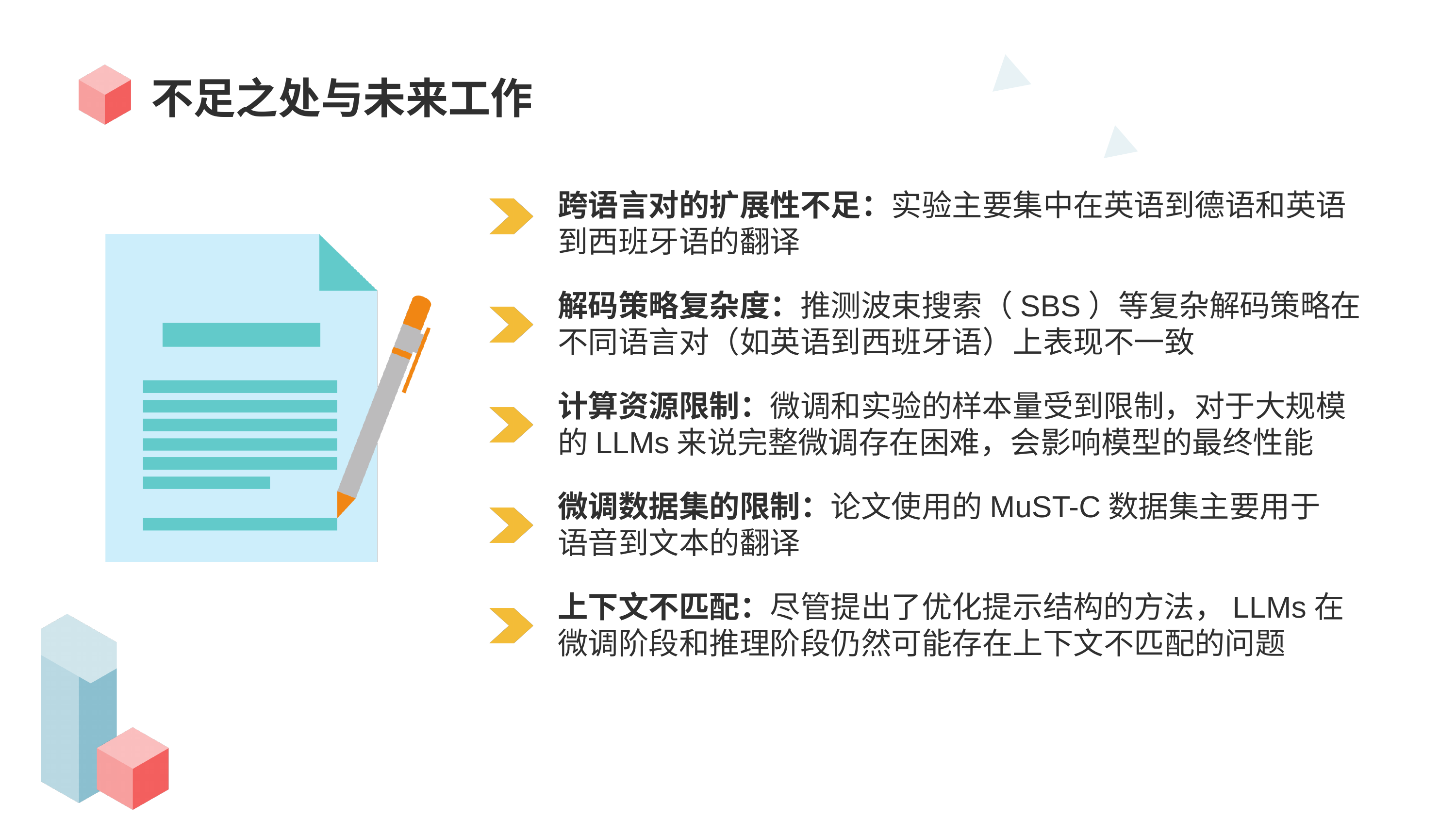

不足之处与未来工作

跨语言对的扩展性不足：实验主要集中在英语到德语和英语到西班牙语的翻译

解码策略复杂度：推测波束搜索（SBS）等复杂解码策略在不同语言对（如英语到西班牙语）上表现不一致

计算资源限制：微调和实验的样本量受到限制，对于大规模的LLMs来说完整微调存在困难，会影响模型的最终性能

微调数据集的限制：论文使用的MuST-C数据集主要用于语音到文本的翻译

上下文不匹配：尽管提出了优化提示结构的方法，LLMs在微调阶段和推理阶段仍然可能存在上下文不匹配的问题